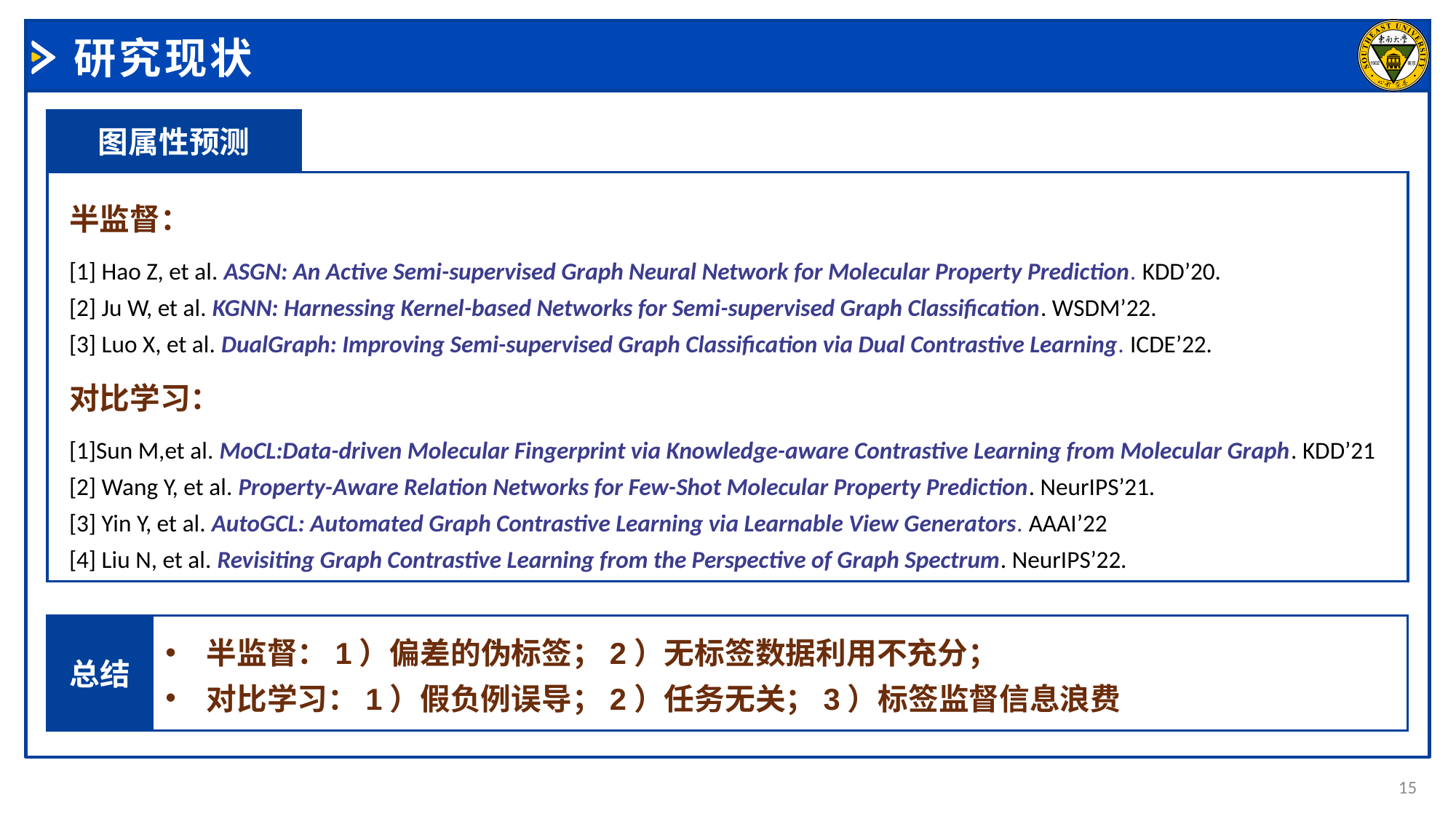

# 研究现状
图属性预测

半监督：
[1] Hao Z, et al. ASGN: An Active Semi-supervised Graph Neural Network for Molecular Property Prediction. KDD’20.
[2] Ju W, et al. KGNN: Harnessing Kernel-based Networks for Semi-supervised Graph Classification. WSDM’22.
[3] Luo X, et al. DualGraph: Improving Semi-supervised Graph Classification via Dual Contrastive Learning. ICDE’22.
对比学习：
[1]Sun M,et al. MoCL:Data-driven Molecular Fingerprint via Knowledge-aware Contrastive Learning from Molecular Graph. KDD’21
[2] Wang Y, et al. Property-Aware Relation Networks for Few-Shot Molecular Property Prediction. NeurIPS’21.
[3] Yin Y, et al. AutoGCL: Automated Graph Contrastive Learning via Learnable View Generators. AAAI’22
[4] Liu N, et al. Revisiting Graph Contrastive Learning from the Perspective of Graph Spectrum. NeurIPS’22.
总结

半监督：1）偏差的伪标签；2）无标签数据利用不充分；
对比学习：1）假负例误导；2）任务无关；3）标签监督信息浪费
15